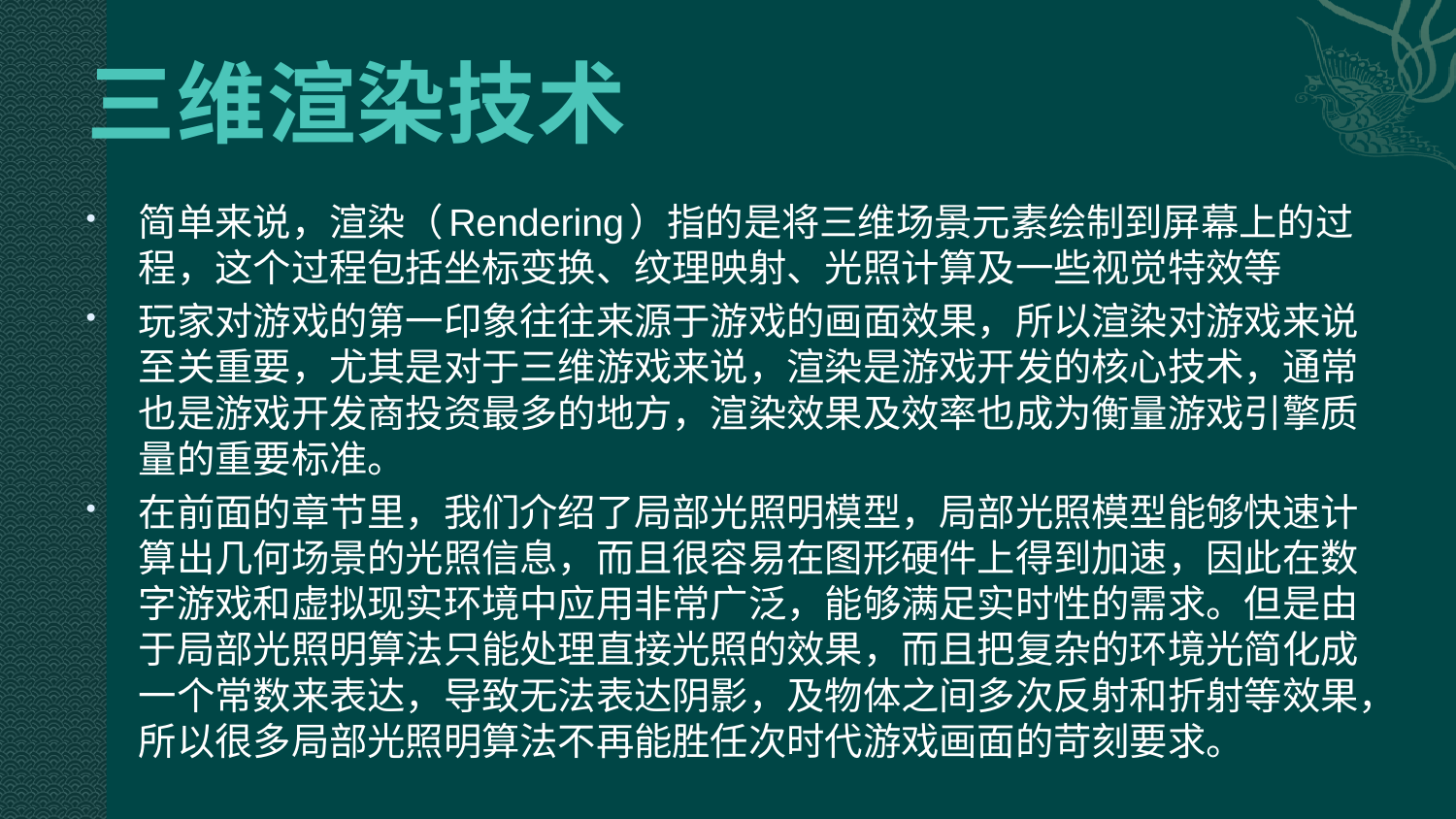

# 三维渲染技术
简单来说，渲染（Rendering）指的是将三维场景元素绘制到屏幕上的过程，这个过程包括坐标变换、纹理映射、光照计算及一些视觉特效等
玩家对游戏的第一印象往往来源于游戏的画面效果，所以渲染对游戏来说至关重要，尤其是对于三维游戏来说，渲染是游戏开发的核心技术，通常也是游戏开发商投资最多的地方，渲染效果及效率也成为衡量游戏引擎质量的重要标准。
在前面的章节里，我们介绍了局部光照明模型，局部光照模型能够快速计算出几何场景的光照信息，而且很容易在图形硬件上得到加速，因此在数字游戏和虚拟现实环境中应用非常广泛，能够满足实时性的需求。但是由于局部光照明算法只能处理直接光照的效果，而且把复杂的环境光简化成一个常数来表达，导致无法表达阴影，及物体之间多次反射和折射等效果，所以很多局部光照明算法不再能胜任次时代游戏画面的苛刻要求。